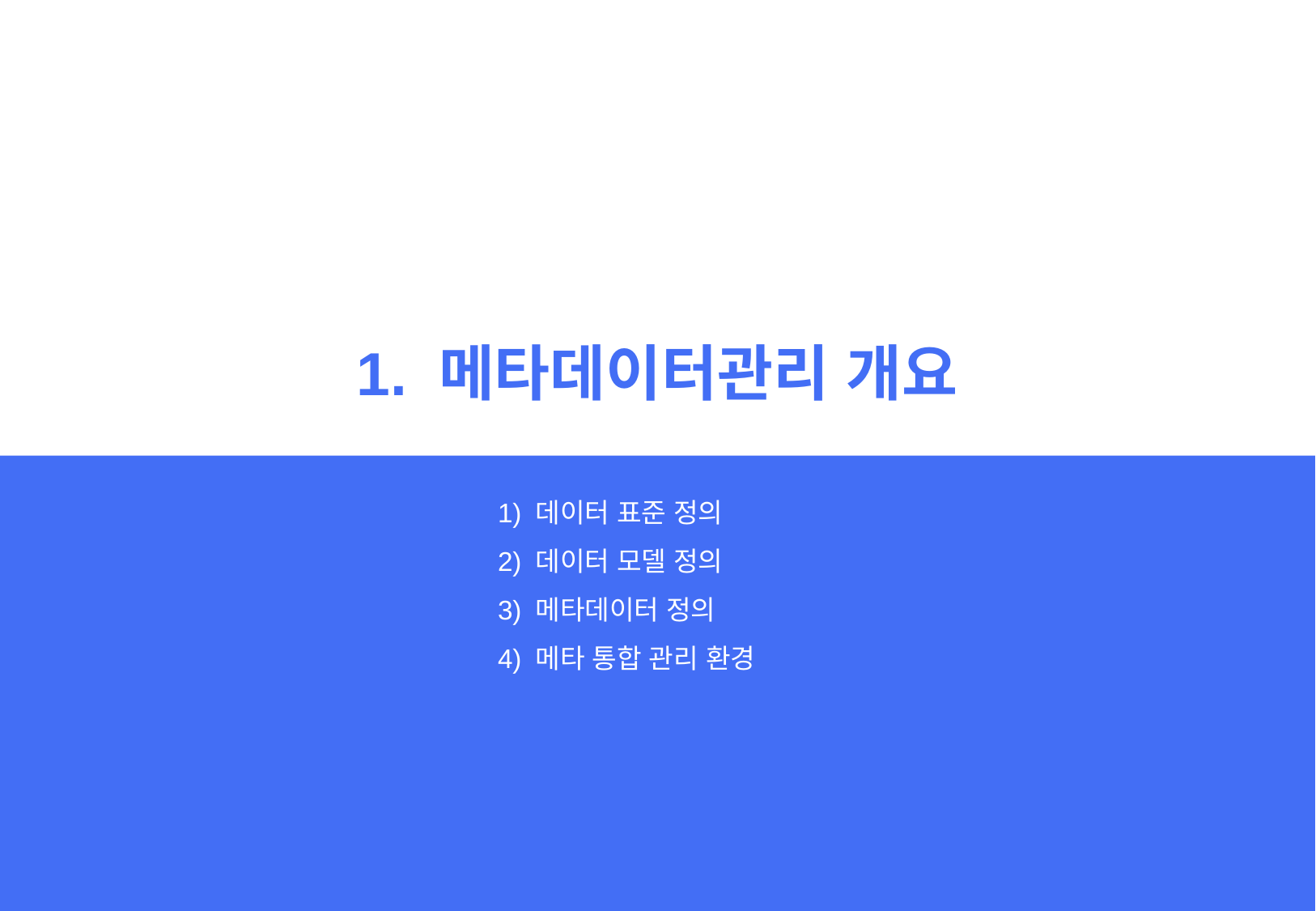

1. 메타데이터관리 개요

1) 데이터 표준 정의
2) 데이터 모델 정의
3) 메타데이터 정의
4) 메타 통합 관리 환경